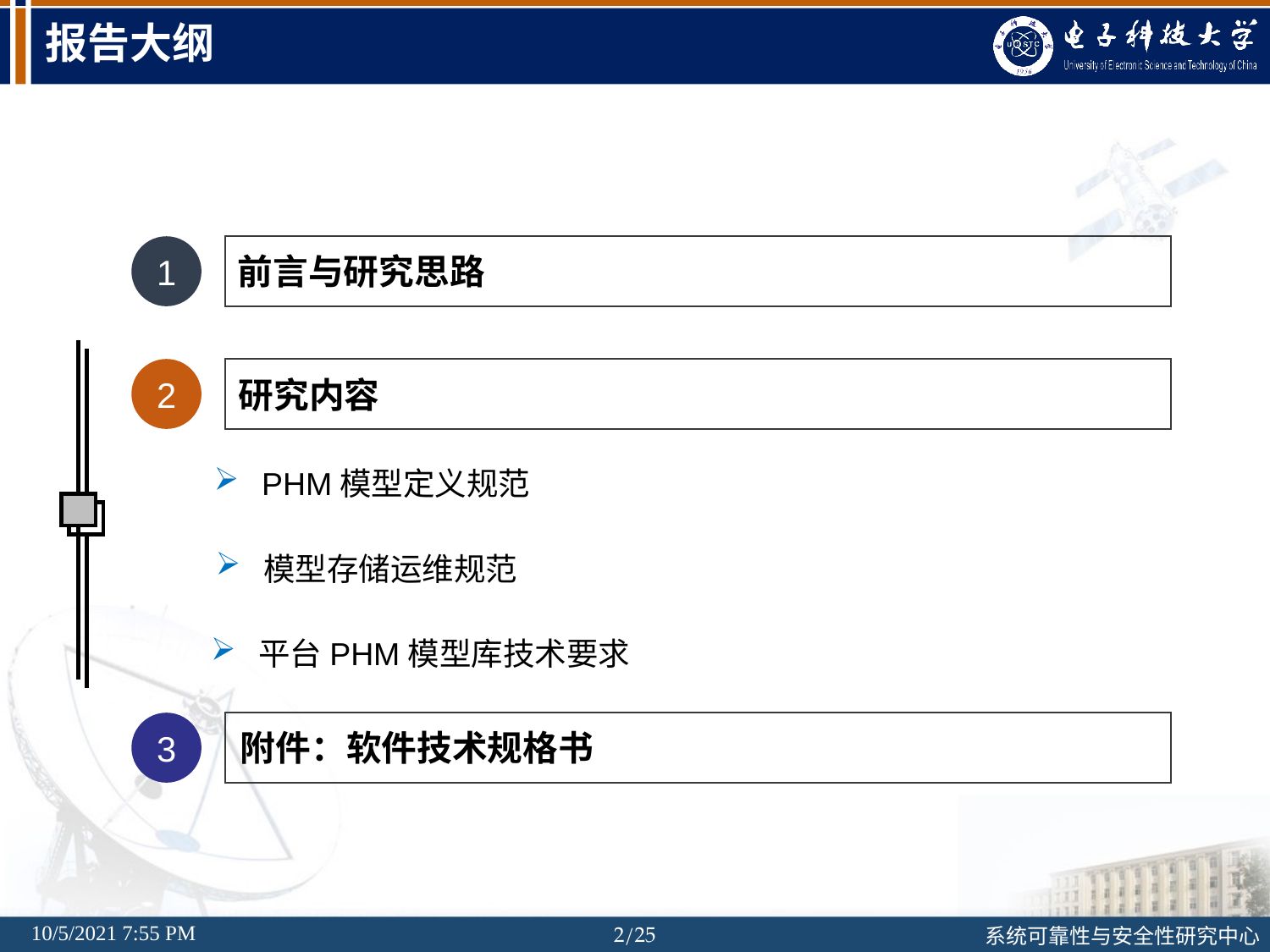

# 报告大纲
1

前言与研究思路
2

研究内容
PHM模型定义规范

模型存储运维规范
平台PHM模型库技术要求
3

附件：软件技术规格书